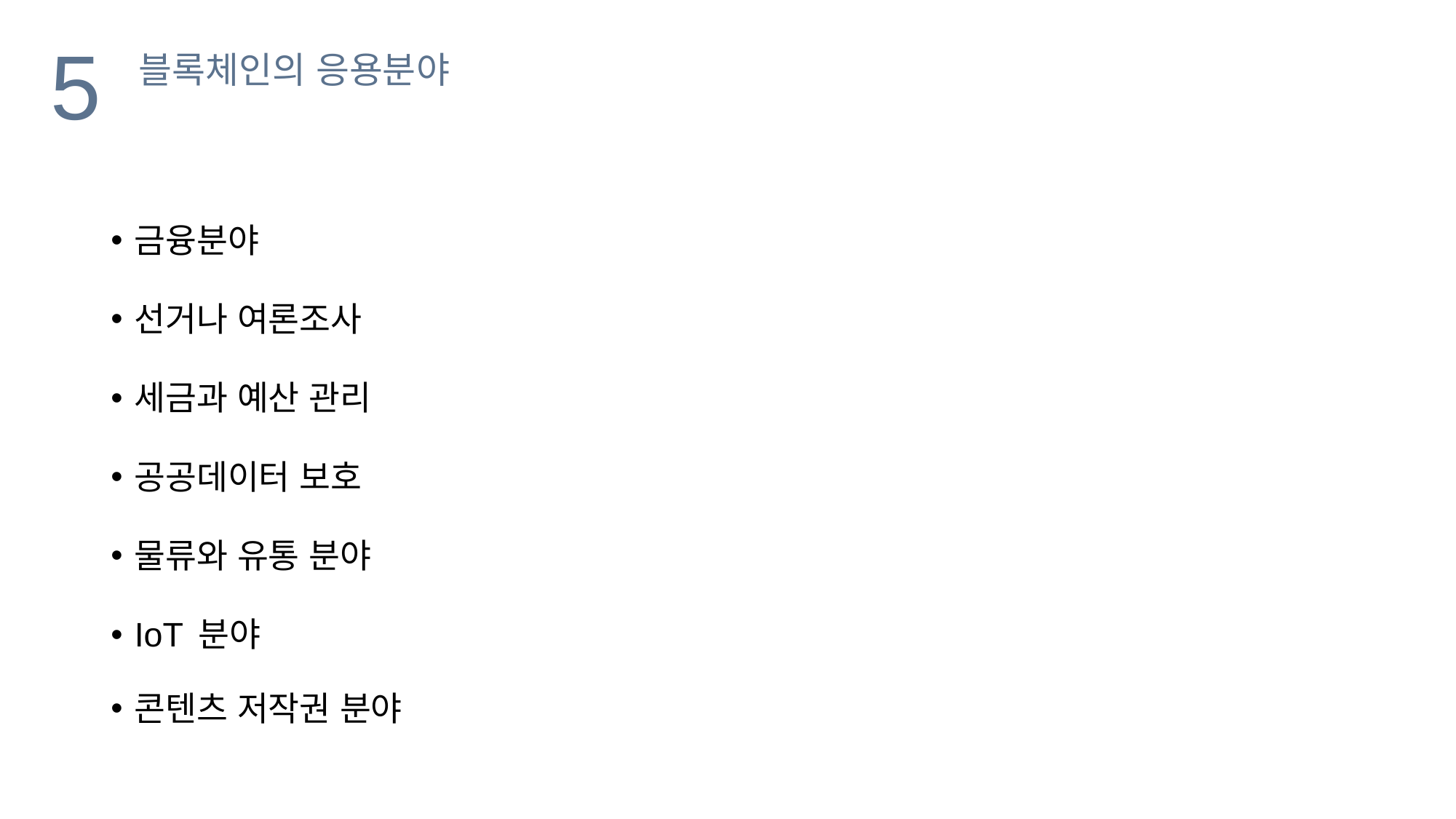

5
블록체인의 응용분야
금융분야

선거나 여론조사

세금과 예산 관리

공공데이터 보호

물류와 유통 분야

IoT 분야

콘텐츠 저작권 분야